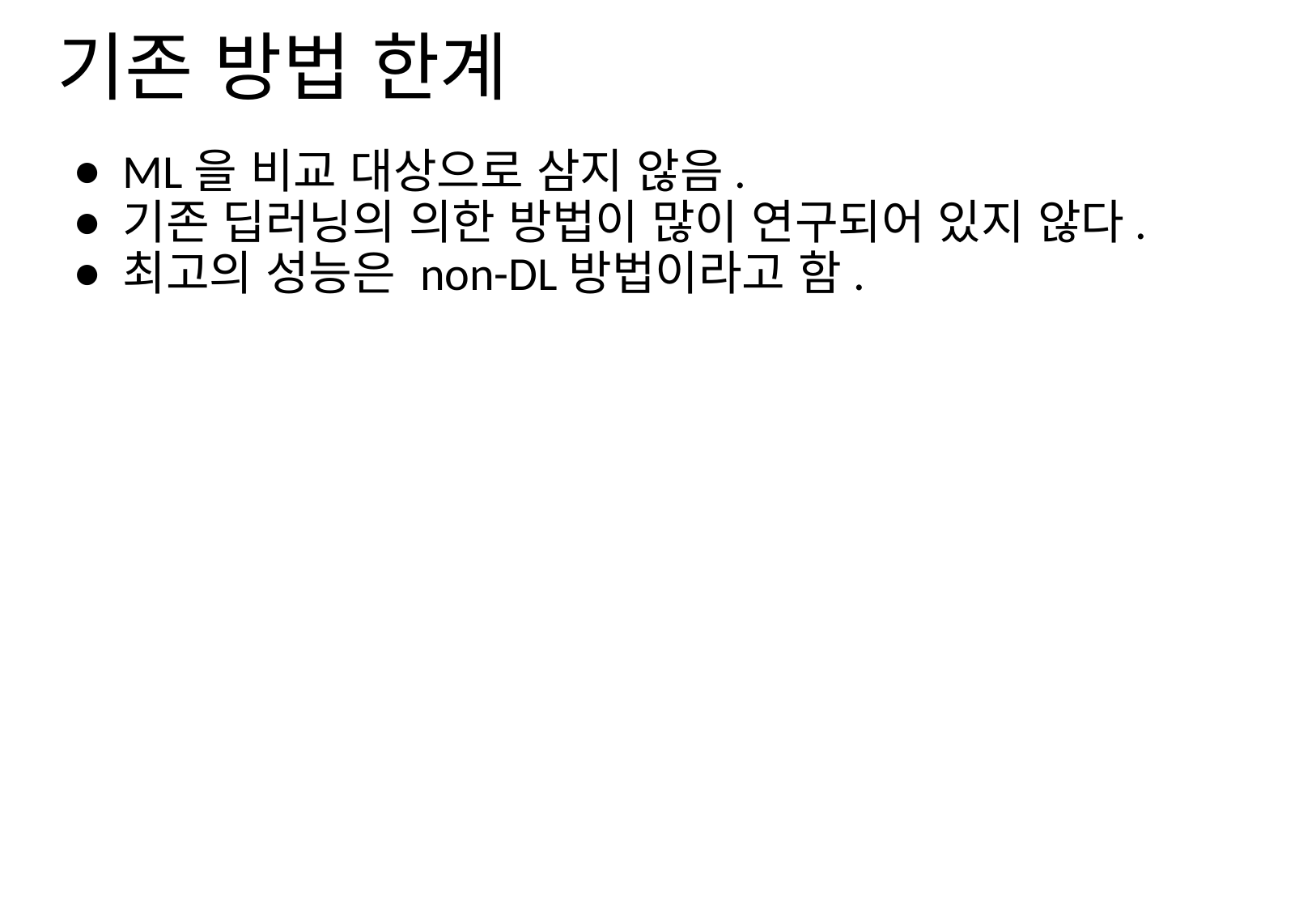

# 기존 방법 한계
ML을 비교 대상으로 삼지 않음.
기존 딥러닝의 의한 방법이 많이 연구되어 있지 않다.
최고의 성능은 non-DL방법이라고 함.